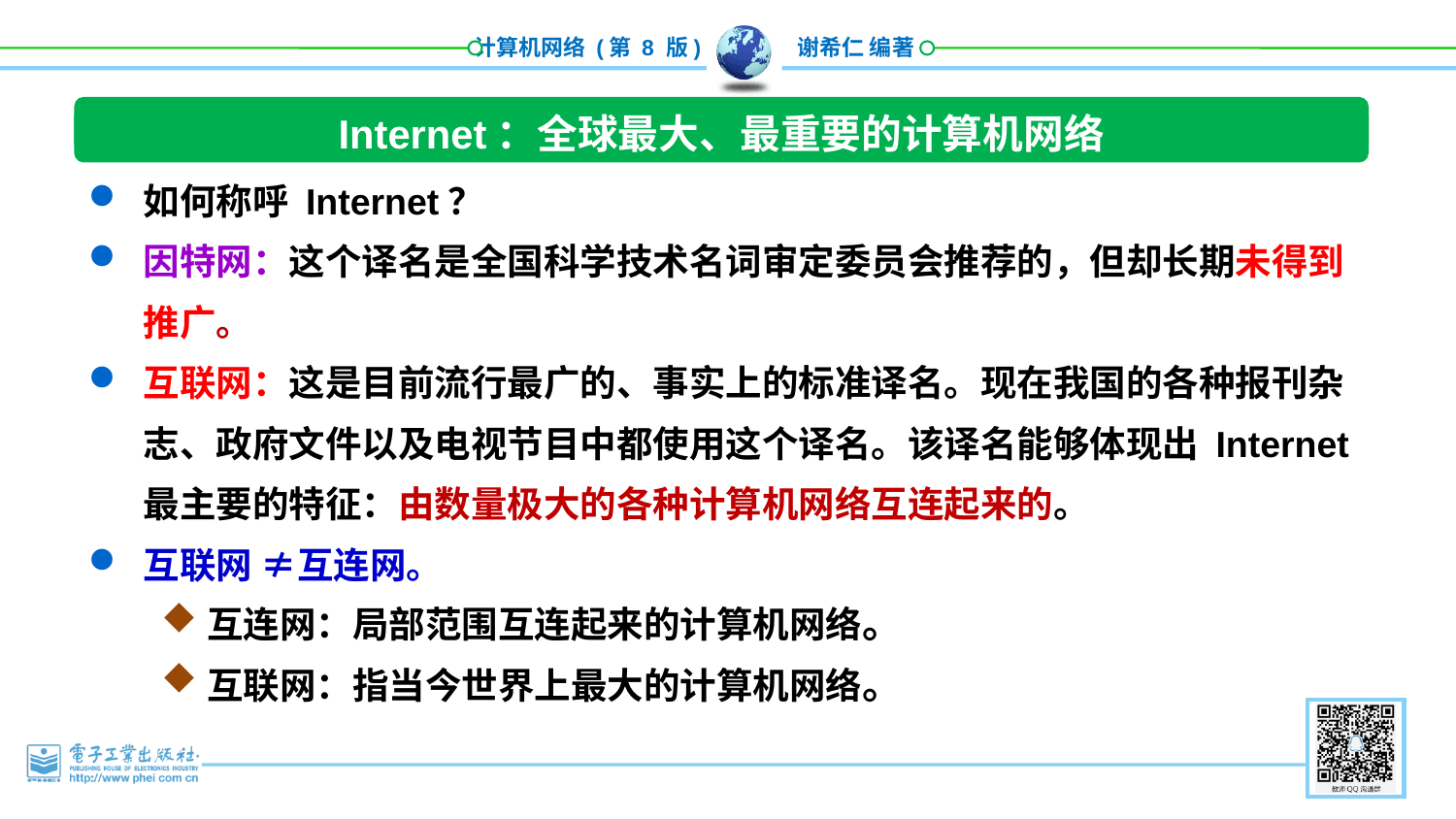

Internet：全球最大、最重要的计算机网络

万物联网
人人用网
如何称呼 Internet？
因特网：这个译名是全国科学技术名词审定委员会推荐的，但却长期未得到推广。
互联网：这是目前流行最广的、事实上的标准译名。现在我国的各种报刊杂志、政府文件以及电视节目中都使用这个译名。该译名能够体现出 Internet 最主要的特征：由数量极大的各种计算机网络互连起来的。
互联网 ≠互连网。
互连网：局部范围互连起来的计算机网络。
互联网：指当今世界上最大的计算机网络。